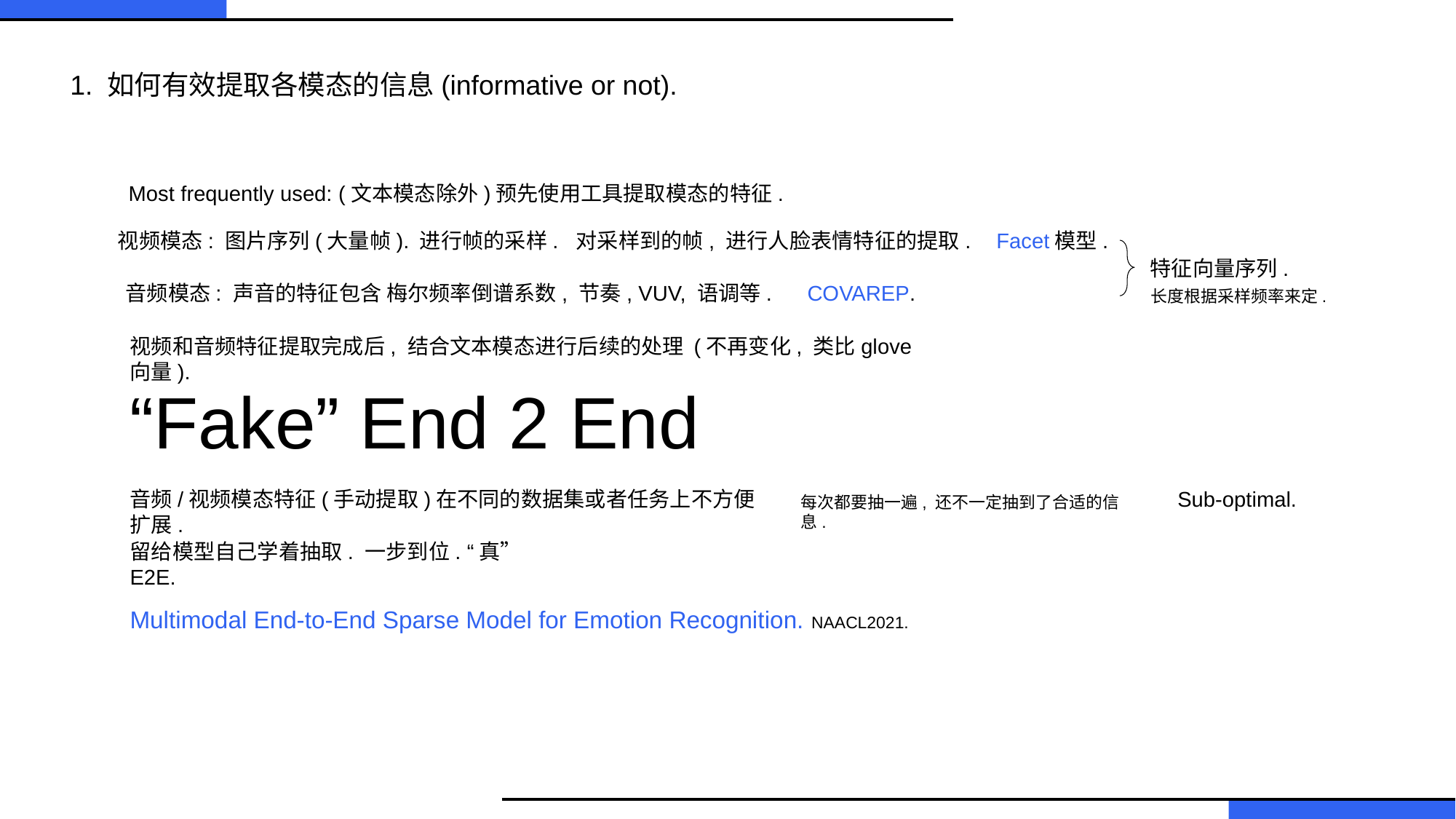

1. 如何有效提取各模态的信息(informative or not).
Most frequently used: (文本模态除外)预先使用工具提取模态的特征.
对采样到的帧, 进行人脸表情特征的提取.
Facet模型.
视频模态: 图片序列(大量帧).
进行帧的采样.

特征向量序列.
长度根据采样频率来定.
COVAREP.
音频模态: 声音的特征包含 梅尔频率倒谱系数, 节奏, VUV, 语调等.
视频和音频特征提取完成后, 结合文本模态进行后续的处理 (不再变化, 类比glove向量).
“Fake” End 2 End
音频/视频模态特征(手动提取)在不同的数据集或者任务上不方便扩展.
Sub-optimal.
每次都要抽一遍, 还不一定抽到了合适的信息.
留给模型自己学着抽取. 一步到位. “真”E2E.
Multimodal End-to-End Sparse Model for Emotion Recognition. NAACL2021.